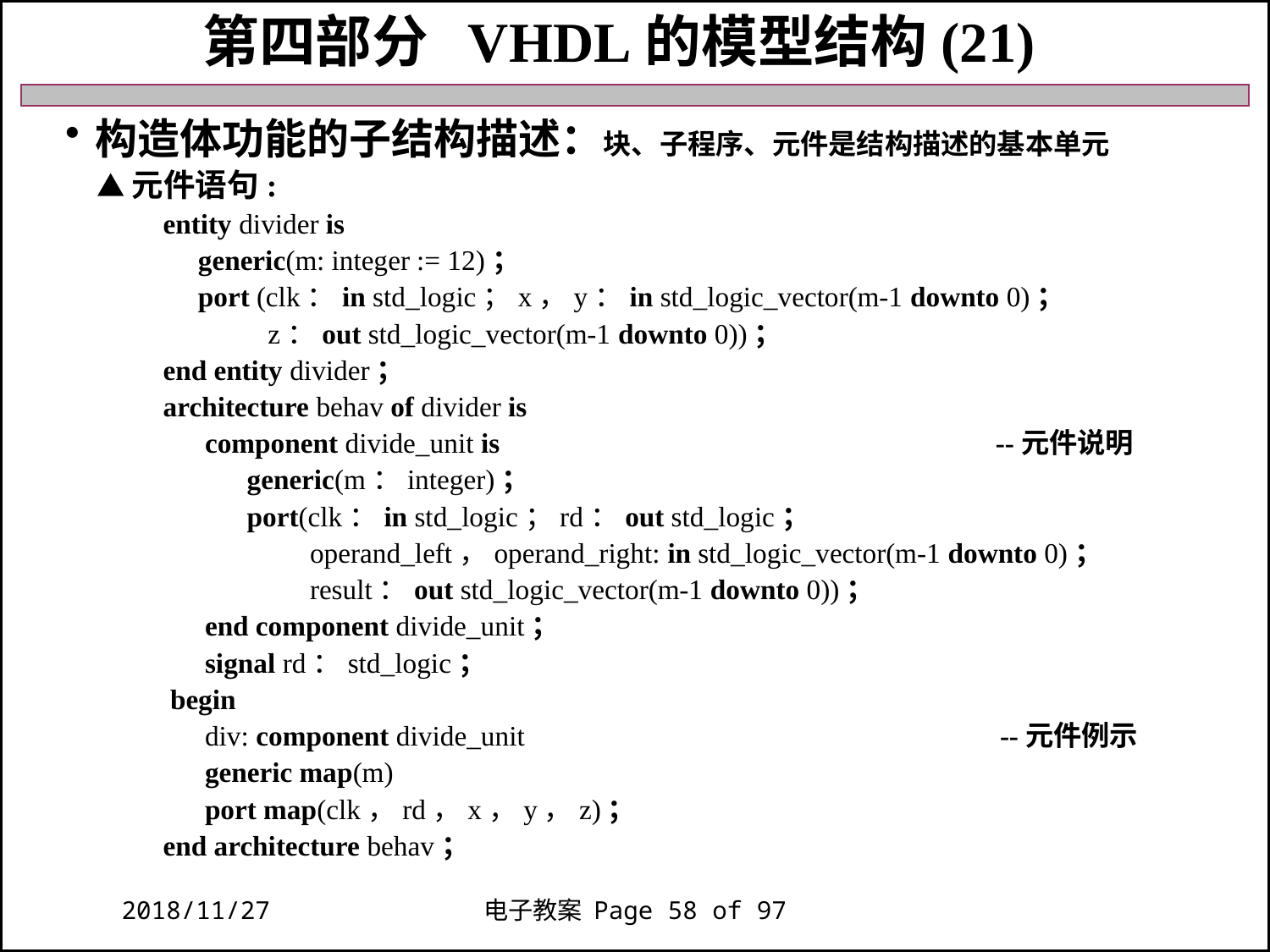

第四部分  VHDL的模型结构(21)

构造体功能的子结构描述：块、子程序、元件是结构描述的基本单元
     ▲元件语句:
              entity divider is
                   generic(m: integer := 12)；
                   port (clk：in std_logic；x，y：in std_logic_vector(m-1 downto 0)；
                             z：out std_logic_vector(m-1 downto 0))；
              end entity divider；
              architecture behav of divider is
                    component divide_unit is                                                                       --元件说明
                          generic(m：integer)；
                          port(clk：in std_logic；rd：out std_logic；
                                   operand_left，operand_right: in std_logic_vector(m-1 downto 0)；
                                   result：out std_logic_vector(m-1 downto 0))；
                    end component divide_unit；
                    signal rd：std_logic；
               begin
                    div: component divide_unit                                                                    --元件例示
                    generic map(m)
                    port map(clk，rd，x，y，z)；
              end architecture behav；

2018/11/27
电子教案 Page 58 of 97